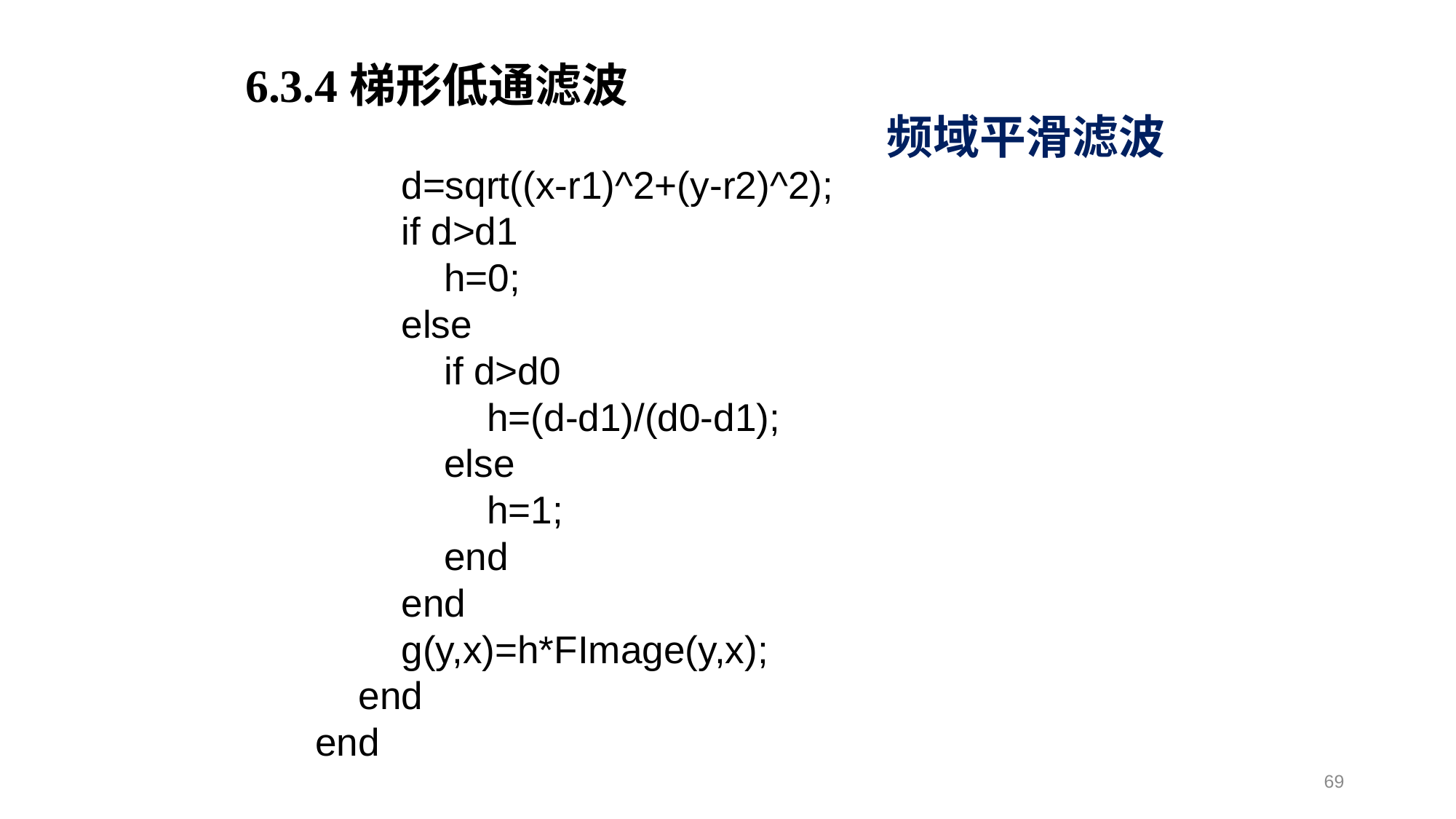

6.3.4梯形低通滤波
频域平滑滤波
            d=sqrt((x-r1)^2+(y-r2)^2);
            if d>d1
                h=0;
            else
                if d>d0
                    h=(d-d1)/(d0-d1);
                else
                    h=1;
                end
            end
            g(y,x)=h*FImage(y,x);
        end
    end
69